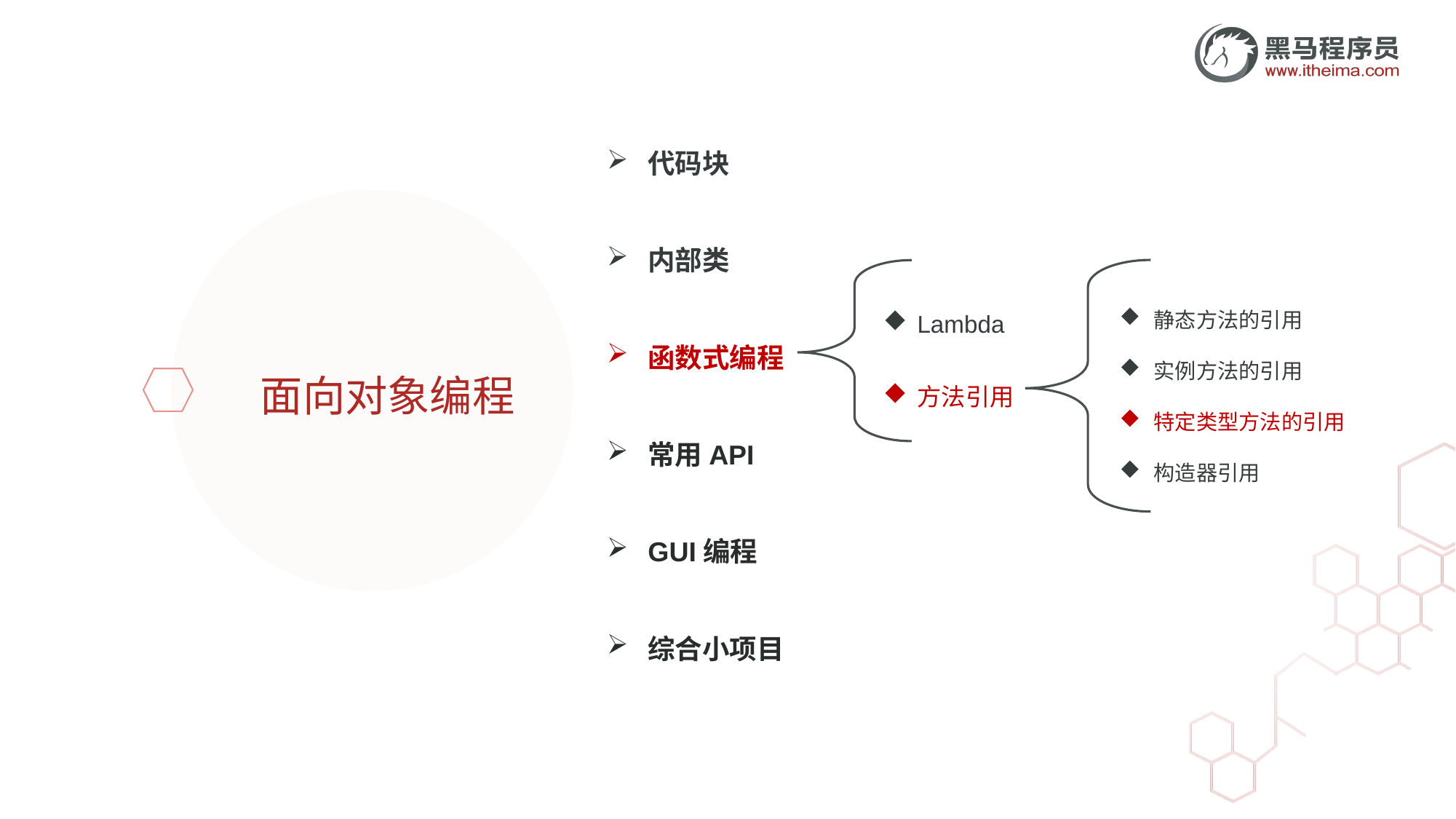

代码块
内部类
函数式编程
常用API
GUI编程
综合小项目

Lambda
方法引用
静态方法的引用
实例方法的引用
特定类型方法的引用
构造器引用